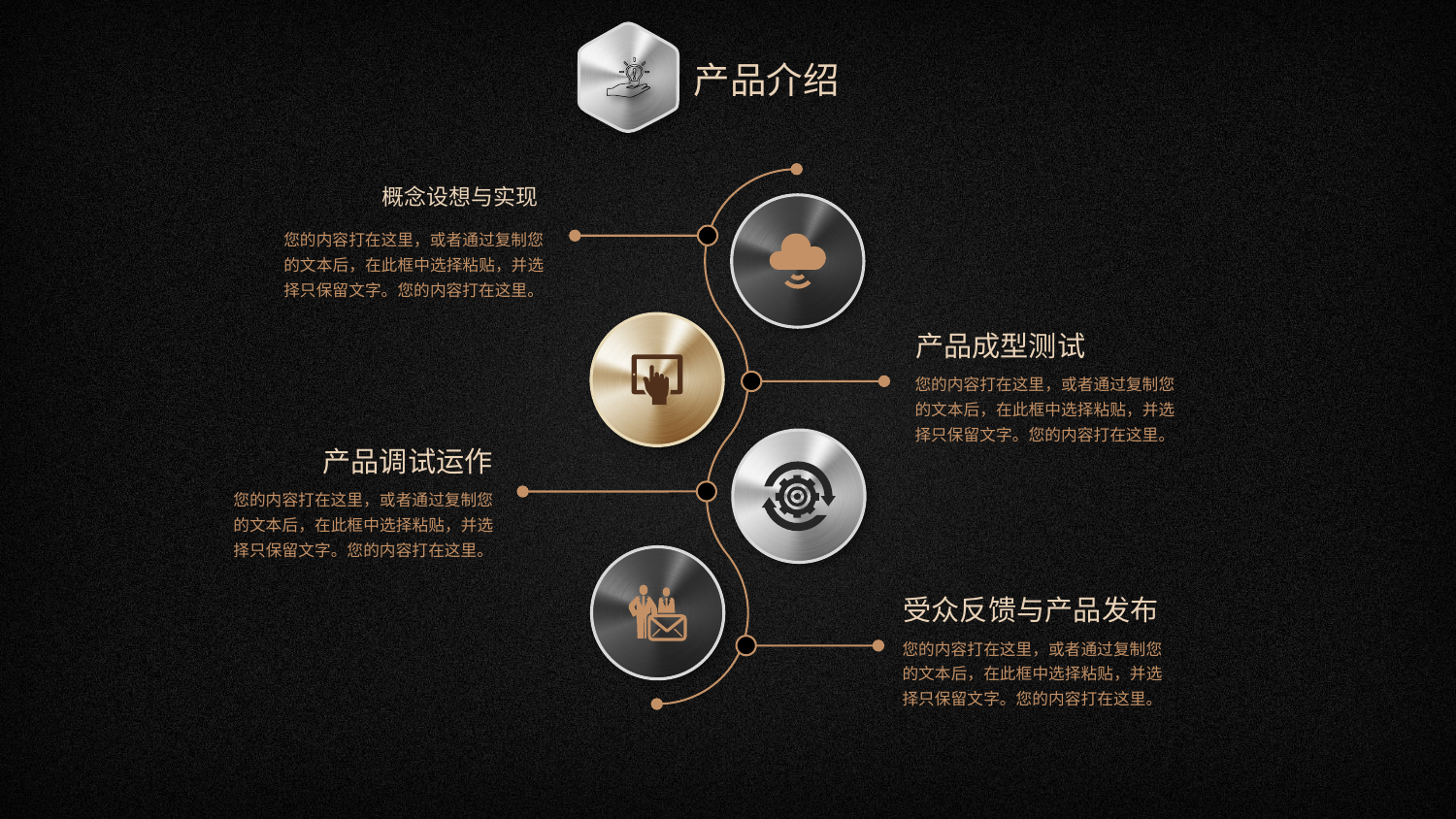

产品介绍

概念设想与实现

您的内容打在这里，或者通过复制您的文本后，在此框中选择粘贴，并选择只保留文字。您的内容打在这里。

产品成型测试

您的内容打在这里，或者通过复制您的文本后，在此框中选择粘贴，并选择只保留文字。您的内容打在这里。

产品调试运作

您的内容打在这里，或者通过复制您的文本后，在此框中选择粘贴，并选择只保留文字。您的内容打在这里。

受众反馈与产品发布
您的内容打在这里，或者通过复制您的文本后，在此框中选择粘贴，并选择只保留文字。您的内容打在这里。